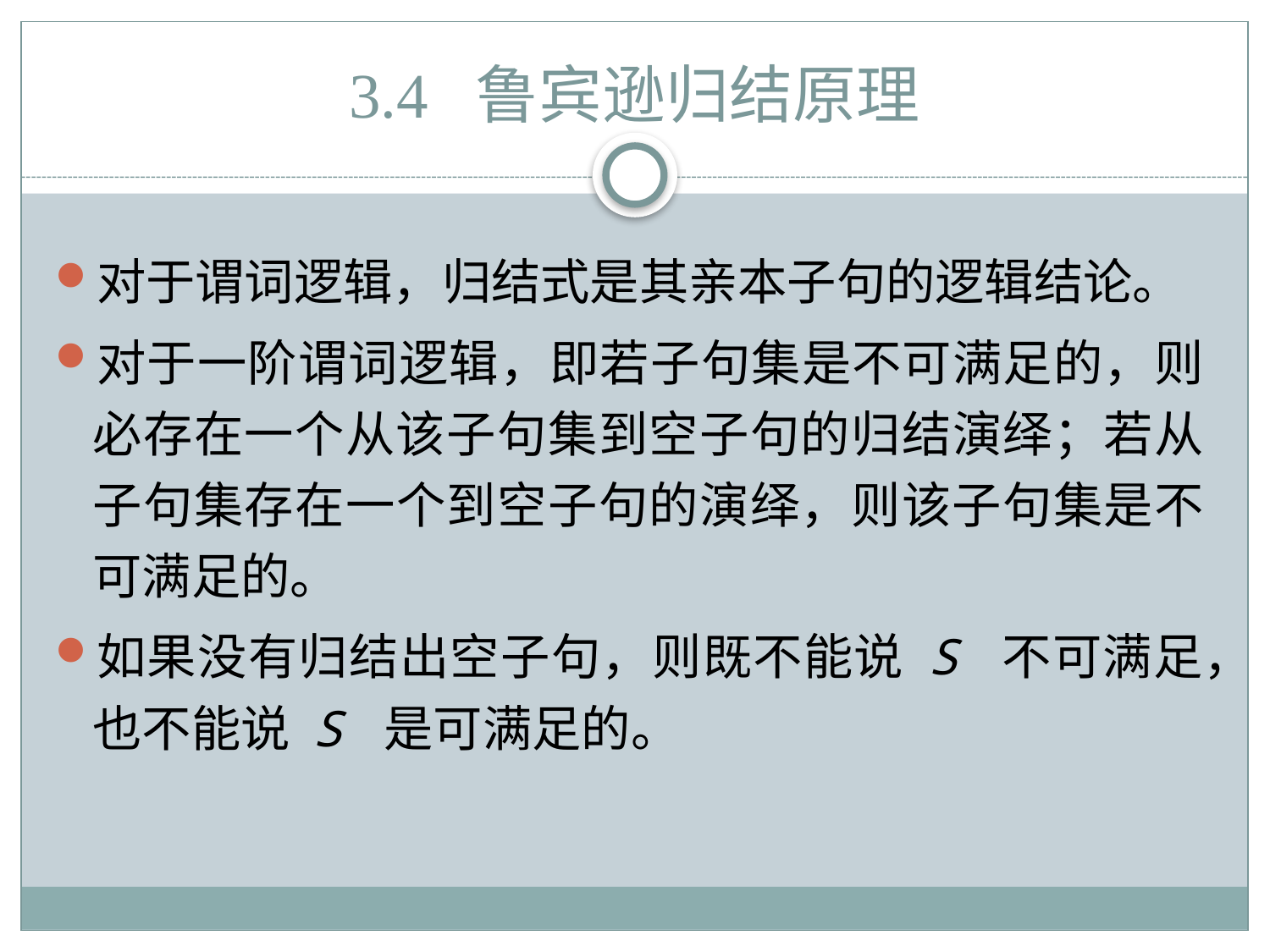

# 3.4  鲁宾逊归结原理
81
对于谓词逻辑，归结式是其亲本子句的逻辑结论。
对于一阶谓词逻辑，即若子句集是不可满足的，则必存在一个从该子句集到空子句的归结演绎；若从子句集存在一个到空子句的演绎，则该子句集是不可满足的。
如果没有归结出空子句，则既不能说 S 不可满足，也不能说 S 是可满足的。